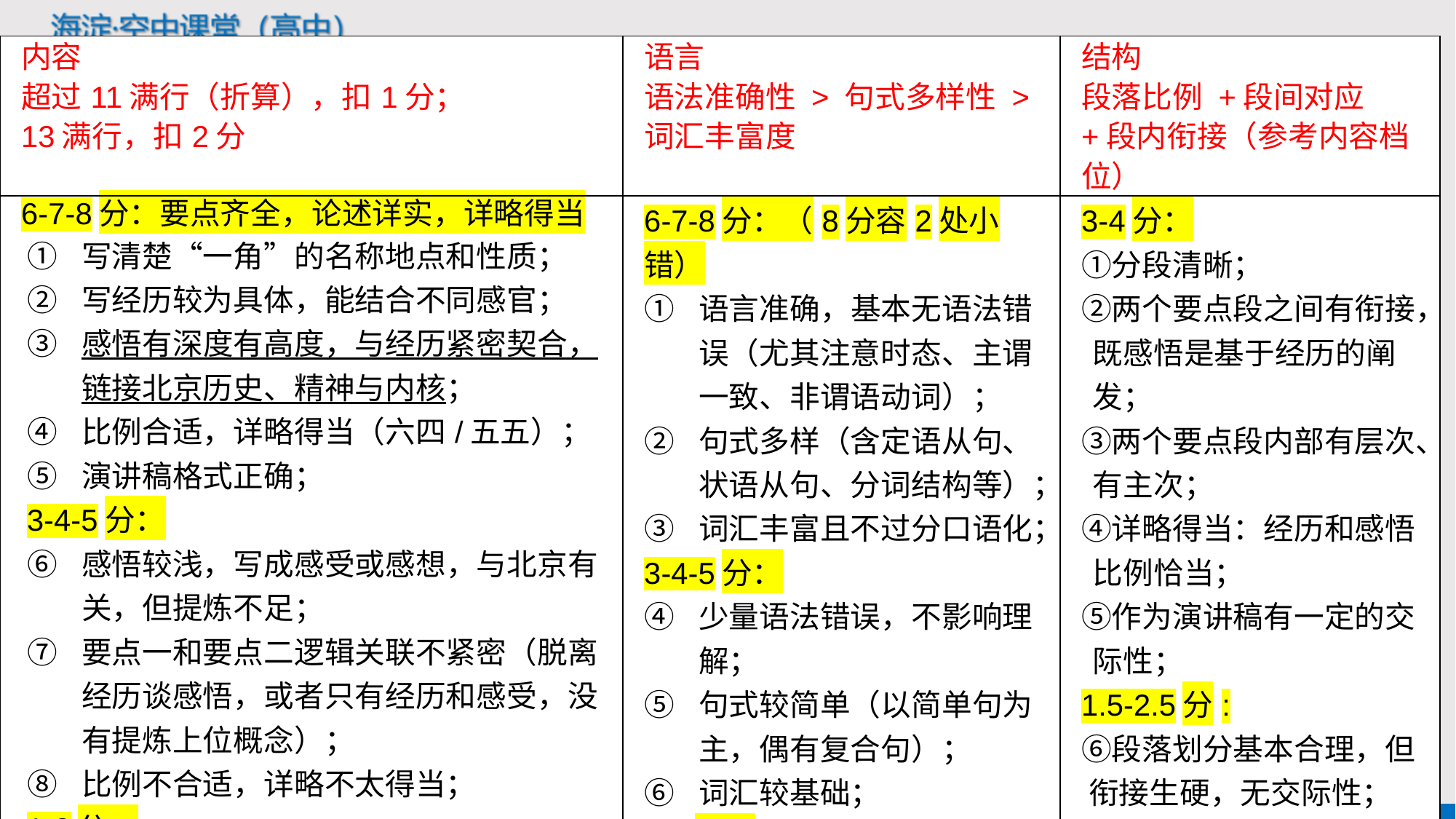

| 内容 超过11满行（折算），扣1分； 13满行，扣2分 | 语言 语法准确性 > 句式多样性 > 词汇丰富度 | 结构 段落比例 +段间对应+段内衔接（参考内容档位） |
| --- | --- | --- |
| 6-7-8分：要点齐全，论述详实，详略得当 写清楚“一角”的名称地点和性质； 写经历较为具体，能结合不同感官； 感悟有深度有高度，与经历紧密契合，链接北京历史、精神与内核； 比例合适，详略得当（六四/五五）； 演讲稿格式正确； 3-4-5分： 感悟较浅，写成感受或感想，与北京有关，但提炼不足； 要点一和要点二逻辑关联不紧密（脱离经历谈感悟，或者只有经历和感受，没有提炼上位概念）； 比例不合适，详略不太得当； 1-2分： 要点缺失 内容空洞 | 6-7-8分：（8分容2处小错） 语言准确，基本无语法错误（尤其注意时态、主谓一致、非谓语动词）； 句式多样（含定语从句、状语从句、分词结构等）； 词汇丰富且不过分口语化； 3-4-5分： 少量语法错误，不影响理解； 句式较简单（以简单句为主，偶有复合句）； 词汇较基础； 1-2分： 语法错误较多，影响理解 句式单一 词汇贫乏 | 3-4分： 分段清晰； 两个要点段之间有衔接，既感悟是基于经历的阐发； 两个要点段内部有层次、有主次； 详略得当：经历和感悟比例恰当； 作为演讲稿有一定的交际性； 1.5-2.5分: 段落划分基本合理，但衔接生硬，无交际性； 比例失衡 1.5分及以下: 结构混乱（如未分段，或段落内容交叉） |